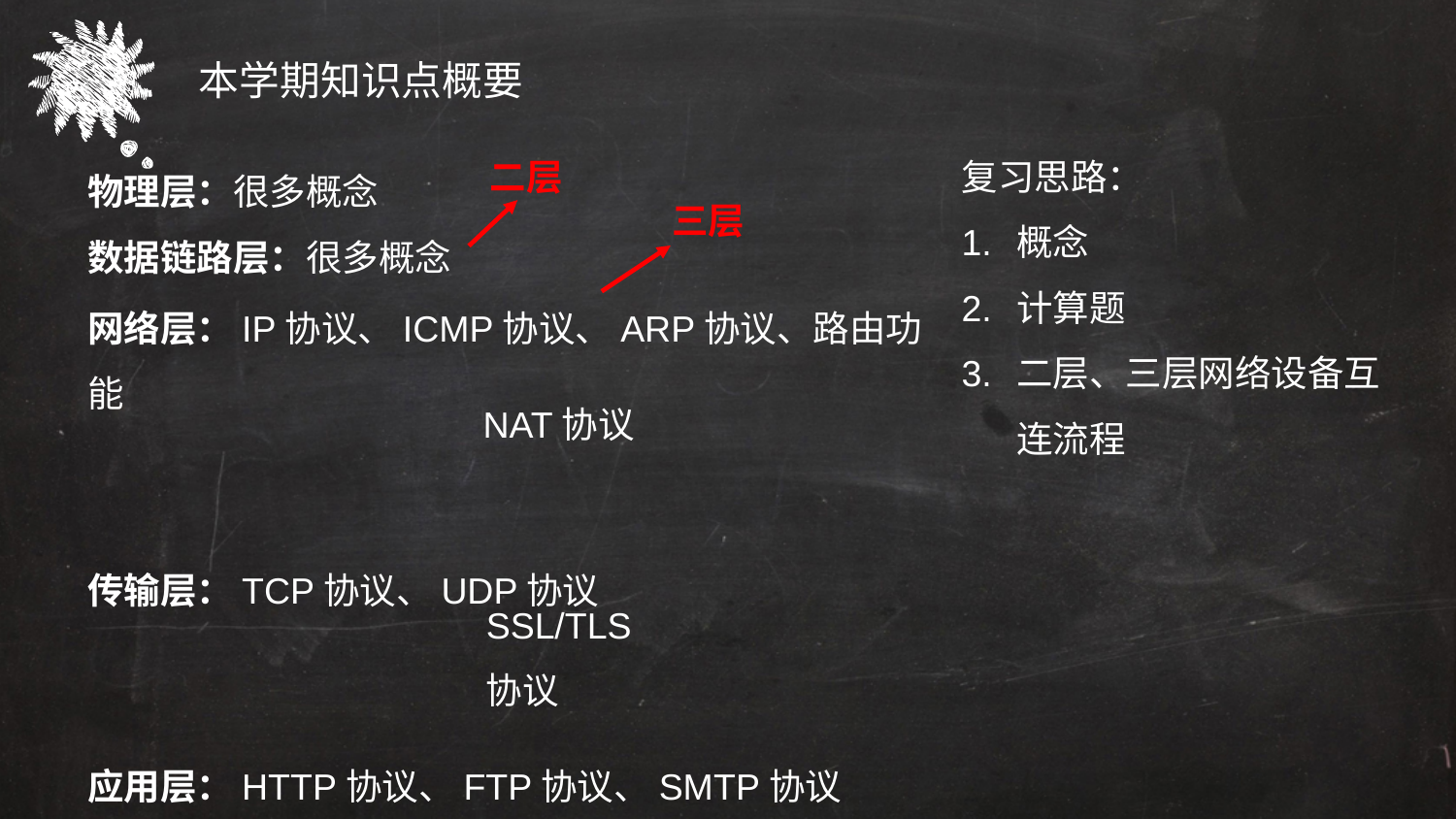

本学期知识点概要
二层
物理层：很多概念
数据链路层：很多概念
复习思路：
概念
计算题
二层、三层网络设备互连流程
三层
网络层：IP协议、ICMP协议、ARP协议、路由功能

传输层：TCP协议、UDP协议

应用层：HTTP协议、FTP协议、SMTP协议
NAT协议
SSL/TLS协议